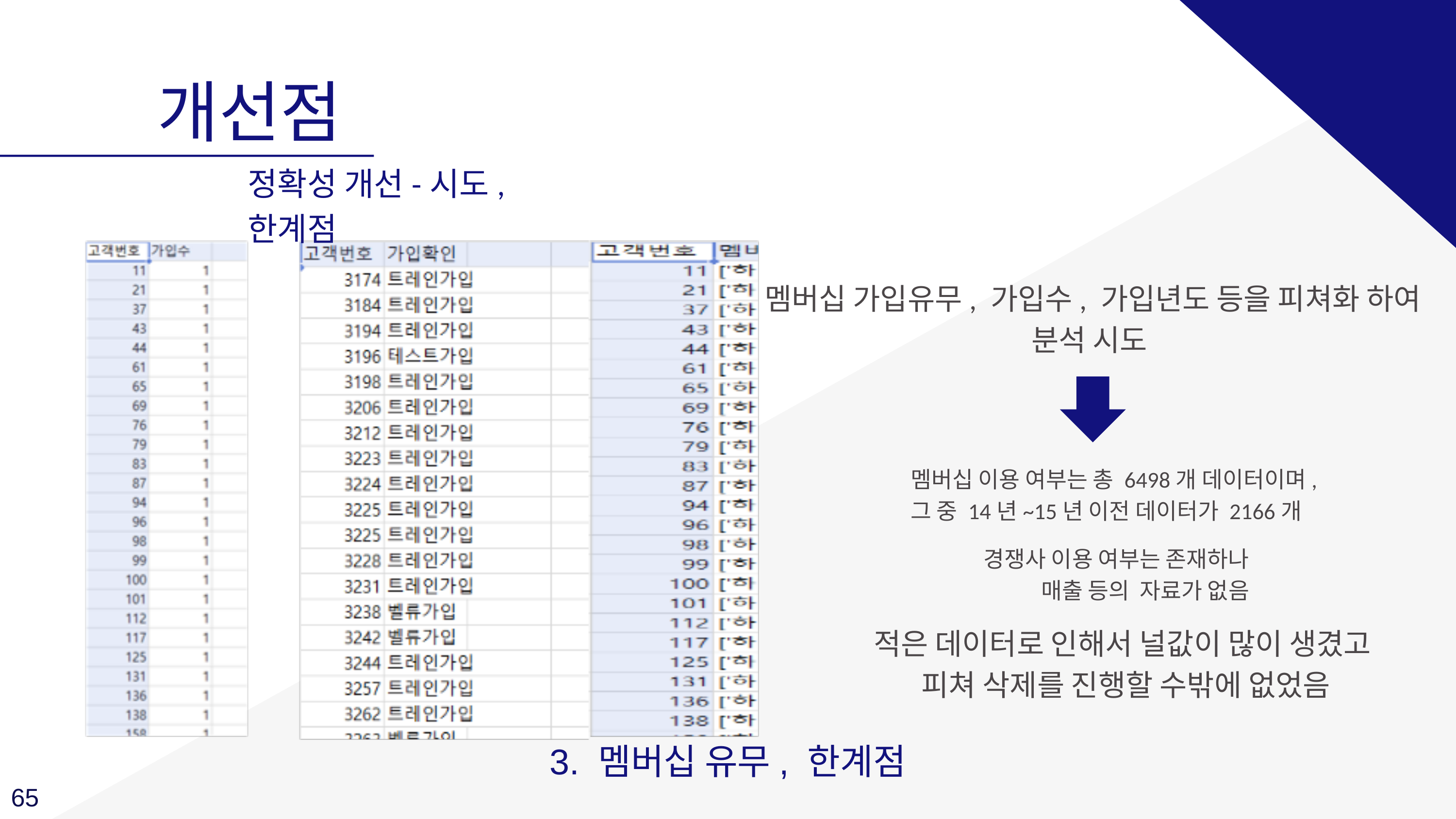

개선점

정확성 개선-시도,한계점

멤버십 가입유무, 가입수, 가입년도 등을 피쳐화 하여 분석 시도

멤버십 이용 여부는 총 6498개 데이터이며,
그 중 14년~15년 이전 데이터가 2166개
경쟁사 이용 여부는 존재하나
매출 등의  자료가 없음
적은 데이터로 인해서 널값이 많이 생겼고
피쳐 삭제를 진행할 수밖에 없었음
3. 멤버십 유무, 한계점
65